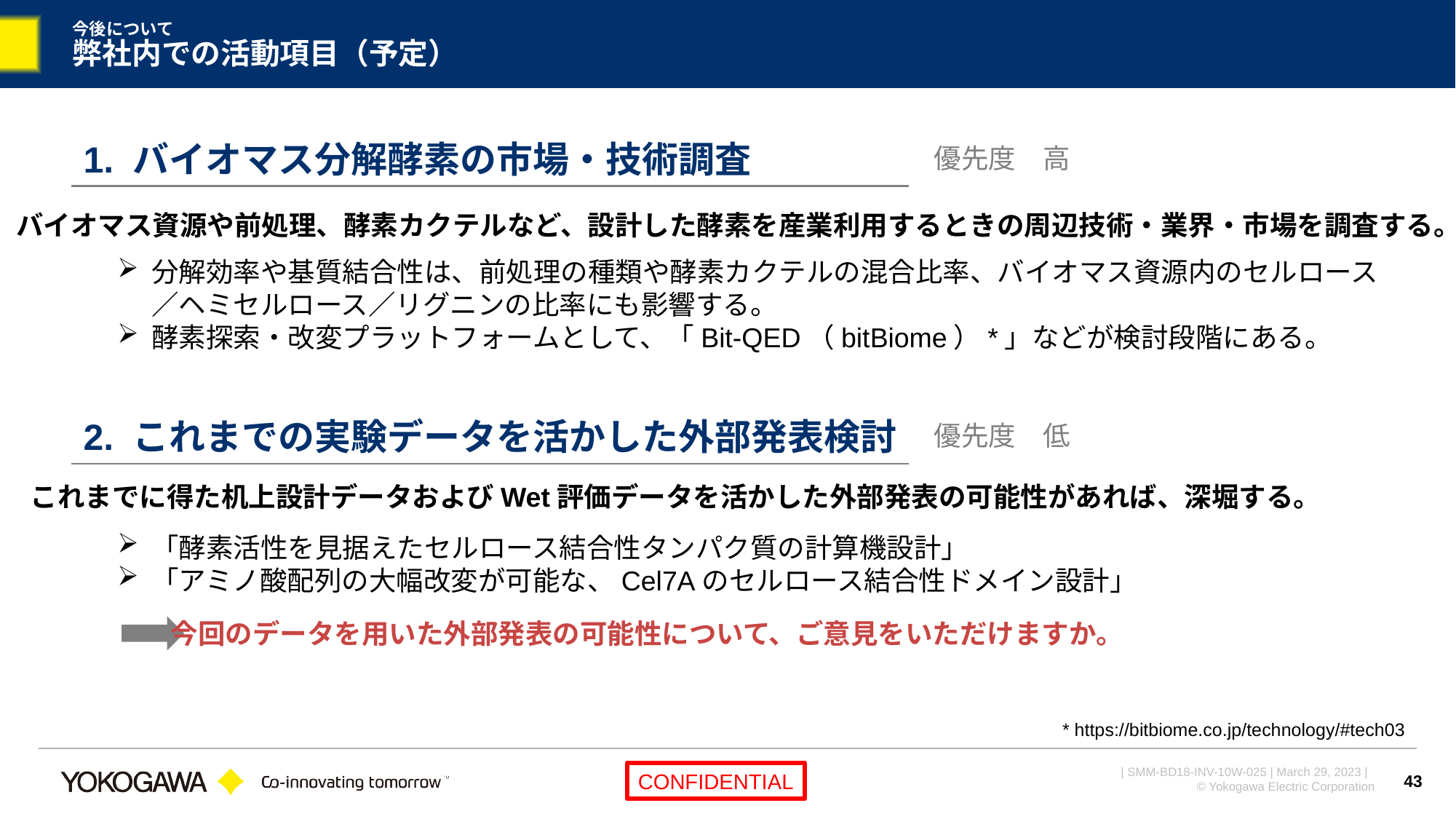

# 今後について 弊社内での活動項目（予定）
1. バイオマス分解酵素の市場・技術調査
優先度　高
バイオマス資源や前処理、酵素カクテルなど、設計した酵素を産業利用するときの周辺技術・業界・市場を調査する。
分解効率や基質結合性は、前処理の種類や酵素カクテルの混合比率、バイオマス資源内のセルロース／ヘミセルロース／リグニンの比率にも影響する。
酵素探索・改変プラットフォームとして、「Bit-QED（bitBiome）*」などが検討段階にある。
2. これまでの実験データを活かした外部発表検討
優先度　低
これまでに得た机上設計データおよびWet評価データを活かした外部発表の可能性があれば、深堀する。
「酵素活性を見据えたセルロース結合性タンパク質の計算機設計」
「アミノ酸配列の大幅改変が可能な、Cel7Aのセルロース結合性ドメイン設計」
今回のデータを用いた外部発表の可能性について、ご意見をいただけますか。

* https://bitbiome.co.jp/technology/#tech03
43